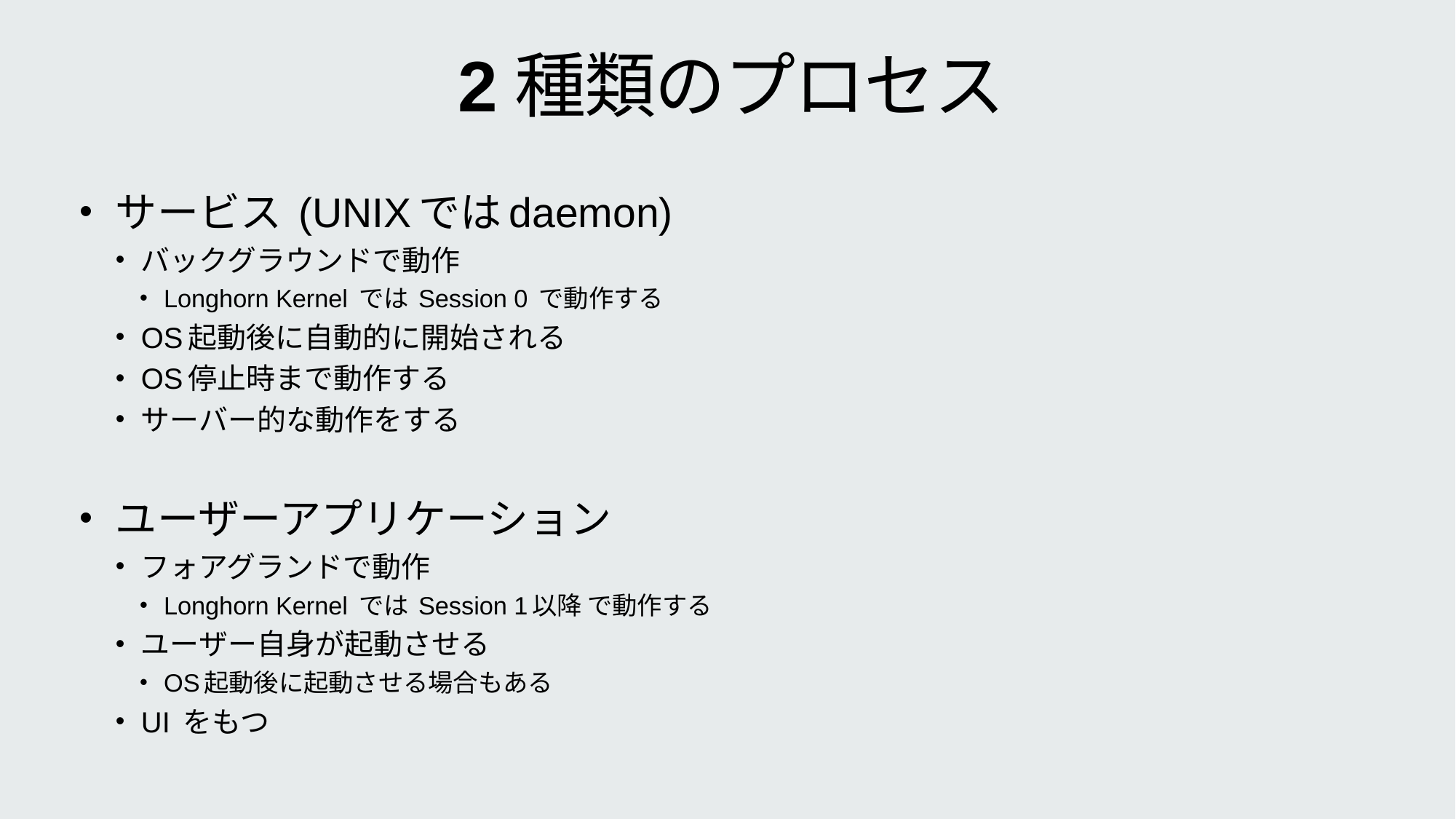

# 2種類のプロセス
サービス (UNIXではdaemon)
バックグラウンドで動作
Longhorn Kernel では Session 0 で動作する
OS起動後に自動的に開始される
OS停止時まで動作する
サーバー的な動作をする

ユーザーアプリケーション
フォアグランドで動作
Longhorn Kernel では Session 1以降 で動作する
ユーザー自身が起動させる
OS起動後に起動させる場合もある
UI をもつ